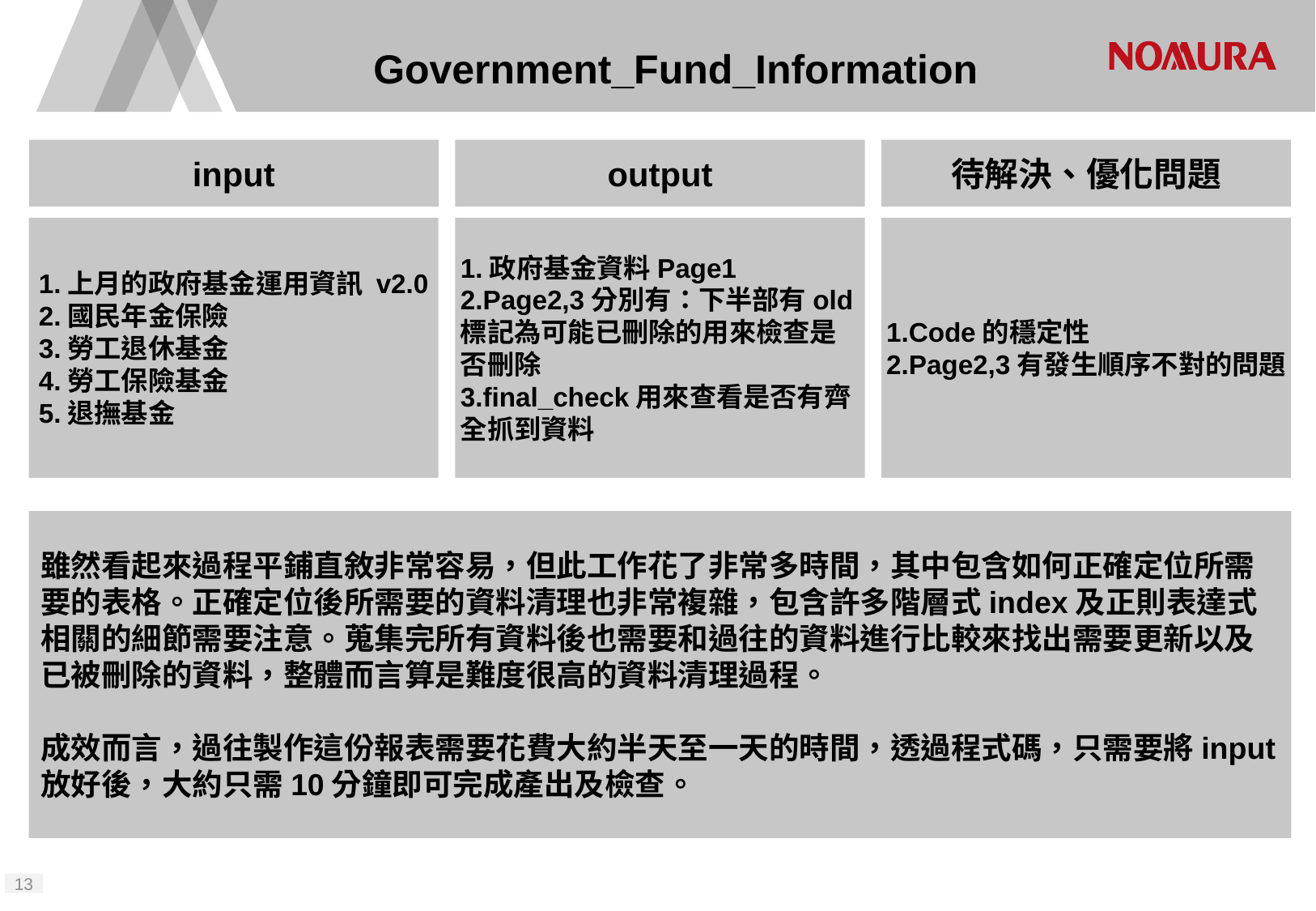

# Government_Fund_Information
input
output
待解決、優化問題
1.上月的政府基金運用資訊 v2.0
2.國民年金保險
3.勞工退休基金
4.勞工保險基金
5.退撫基金
1.政府基金資料Page1
2.Page2,3分別有：下半部有old標記為可能已刪除的用來檢查是否刪除
3.final_check用來查看是否有齊全抓到資料
1.Code的穩定性
2.Page2,3有發生順序不對的問題

雖然看起來過程平鋪直敘非常容易，但此工作花了非常多時間，其中包含如何正確定位所需要的表格。正確定位後所需要的資料清理也非常複雜，包含許多階層式index及正則表達式相關的細節需要注意。蒐集完所有資料後也需要和過往的資料進行比較來找出需要更新以及已被刪除的資料，整體而言算是難度很高的資料清理過程。

成效而言，過往製作這份報表需要花費大約半天至一天的時間，透過程式碼，只需要將input放好後，大約只需10分鐘即可完成產出及檢查。
13